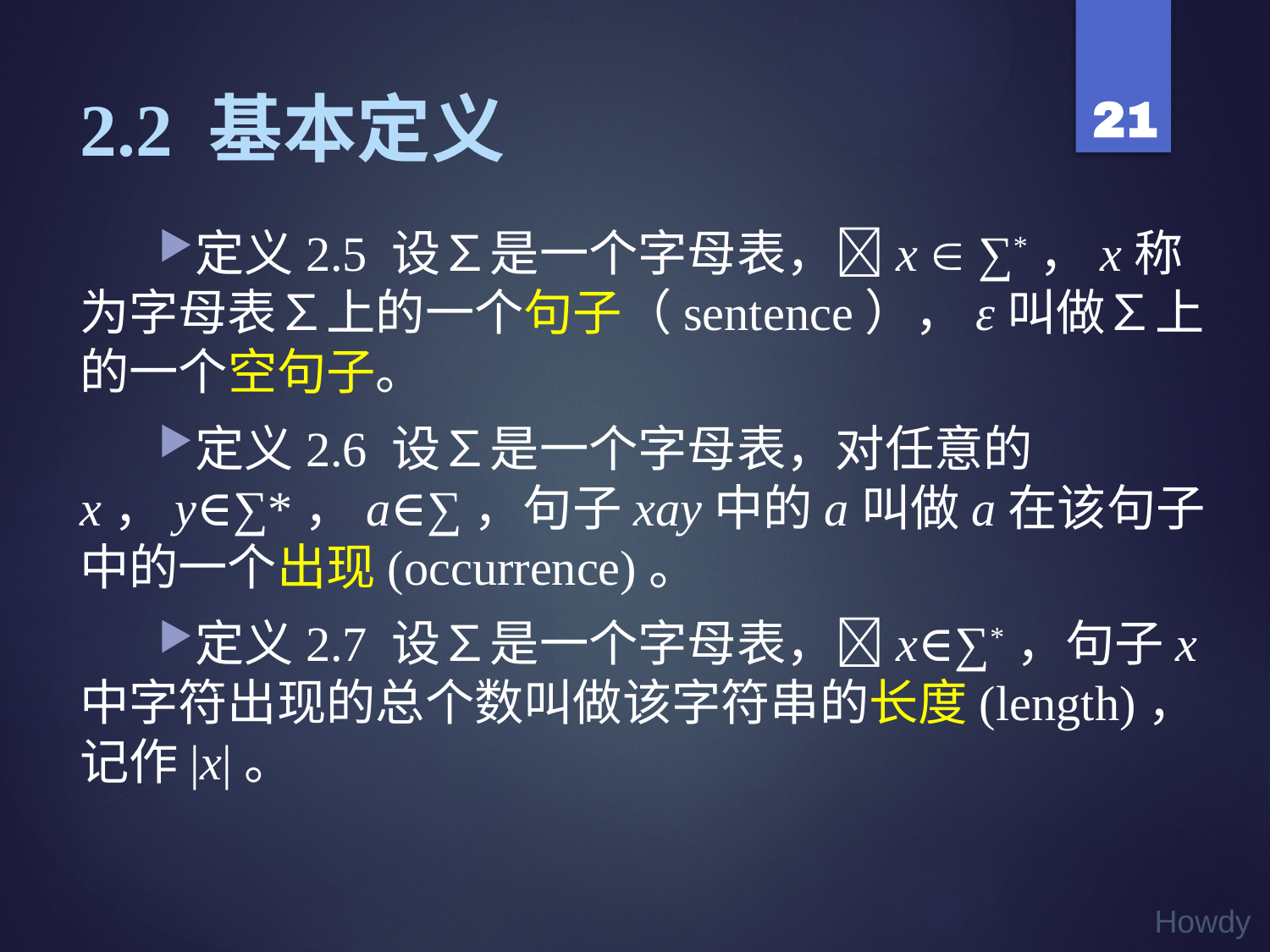

# 2.2 基本定义
定义2.5 设∑是一个字母表，∀x ∈ ∑*，x称为字母表∑上的一个句子（sentence），ε叫做∑上的一个空句子。
定义2.6 设∑是一个字母表，对任意的x，y∈∑*，a∈∑，句子xay中的a叫做a在该句子中的一个出现(occurrence)。
定义2.7 设∑是一个字母表，∀x∈∑*，句子x中字符出现的总个数叫做该字符串的长度(length)，记作|x|。